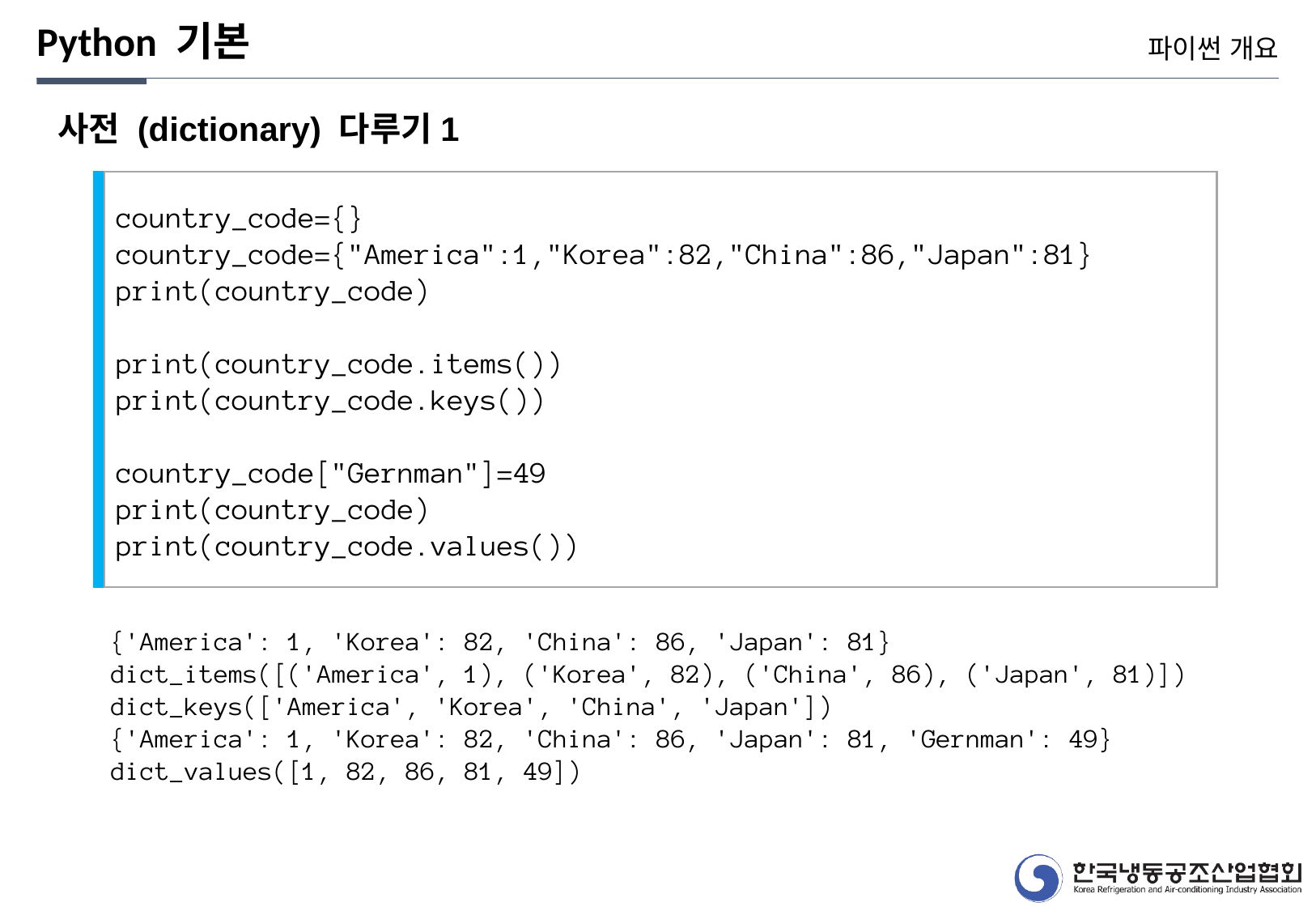

Python 기본
파이썬 개요
사전 (dictionary) 다루기1

country_code={}
country_code={"America":1,"Korea":82,"China":86,"Japan":81}
print(country_code)

print(country_code.items())
print(country_code.keys())

country_code["Gernman"]=49
print(country_code)
print(country_code.values())
{'America': 1, 'Korea': 82, 'China': 86, 'Japan': 81}
dict_items([('America', 1), ('Korea', 82), ('China', 86), ('Japan', 81)])
dict_keys(['America', 'Korea', 'China', 'Japan'])
{'America': 1, 'Korea': 82, 'China': 86, 'Japan': 81, 'Gernman': 49}
dict_values([1, 82, 86, 81, 49])